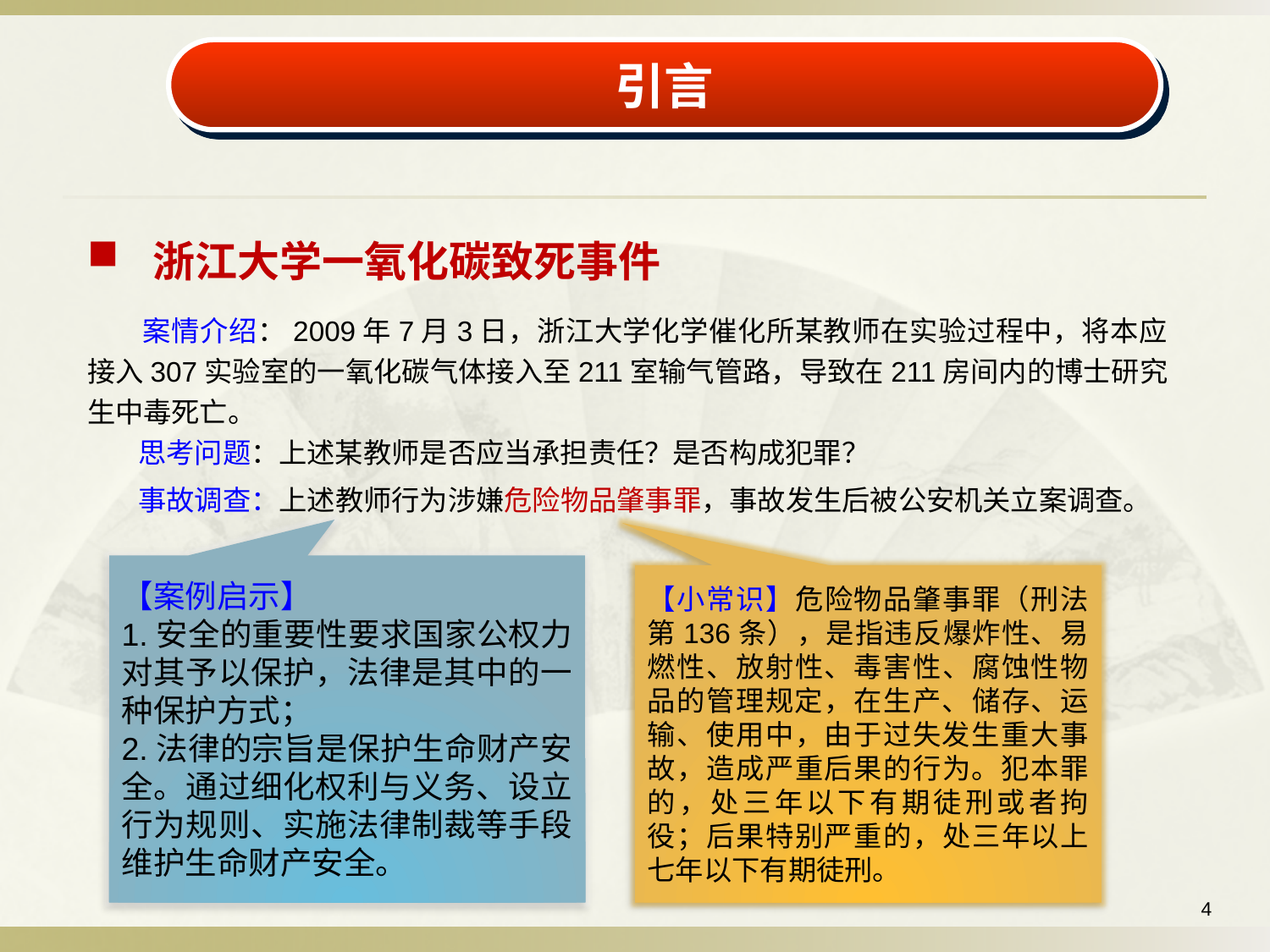

引言
浙江大学一氧化碳致死事件
       案情介绍：2009年7月3日，浙江大学化学催化所某教师在实验过程中，将本应接入307实验室的一氧化碳气体接入至211室输气管路，导致在211房间内的博士研究生中毒死亡。
       思考问题：上述某教师是否应当承担责任？是否构成犯罪？
       事故调查：上述教师行为涉嫌危险物品肇事罪，事故发生后被公安机关立案调查。
【案例启示】
1.安全的重要性要求国家公权力对其予以保护，法律是其中的一种保护方式；
2.法律的宗旨是保护生命财产安全。通过细化权利与义务、设立行为规则、实施法律制裁等手段维护生命财产安全。
【小常识】危险物品肇事罪（刑法第136条），是指违反爆炸性、易燃性、放射性、毒害性、腐蚀性物品的管理规定，在生产、储存、运输、使用中，由于过失发生重大事故，造成严重后果的行为。犯本罪的，处三年以下有期徒刑或者拘役；后果特别严重的，处三年以上七年以下有期徒刑。
4